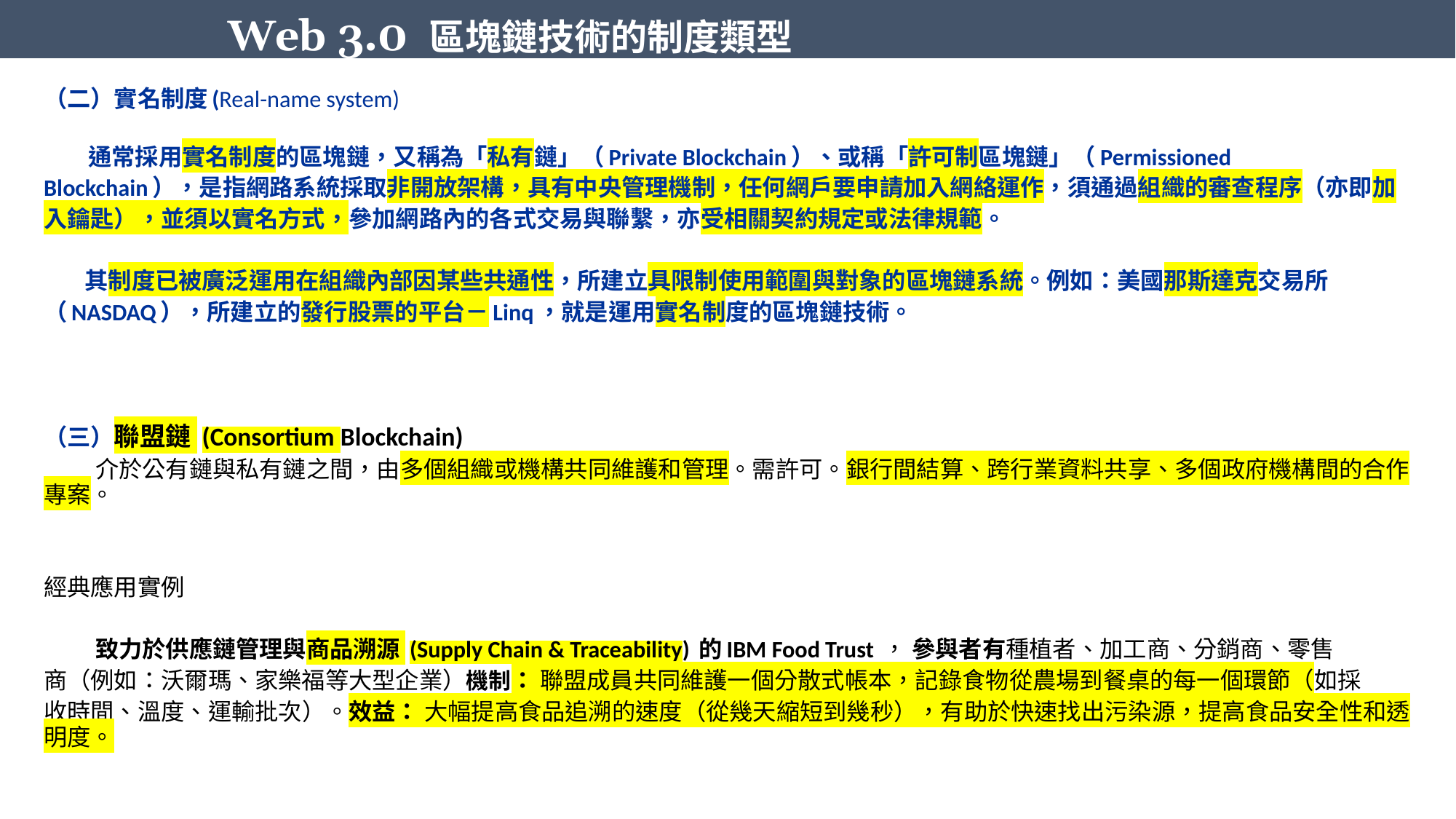

Web 3.0 區塊鏈技術的制度類型
（二）實名制度(Real-name system)

        通常採用實名制度的區塊鏈，又稱為「私有鏈」（Private Blockchain）、或稱「許可制區塊鏈」（Permissioned
Blockchain），是指網路系統採取非開放架構，具有中央管理機制，任何網戶要申請加入網絡運作，須通過組織的審查程序（亦即加
入鑰匙），並須以實名方式，參加網路內的各式交易與聯繫，亦受相關契約規定或法律規範。

       其制度已被廣泛運用在組織內部因某些共通性，所建立具限制使用範圍與對象的區塊鏈系統。例如：美國那斯達克交易所
（NASDAQ），所建立的發行股票的平台－Linq，就是運用實名制度的區塊鏈技術。

（三）聯盟鏈 (Consortium Blockchain)
         介於公有鏈與私有鏈之間，由多個組織或機構共同維護和管理。需許可。銀行間結算、跨行業資料共享、多個政府機構間的合作專案。

經典應用實例

         致力於供應鏈管理與商品溯源 (Supply Chain & Traceability) 的IBM Food Trust ， 參與者有種植者、加工商、分銷商、零售
商（例如：沃爾瑪、家樂福等大型企業）機制： 聯盟成員共同維護一個分散式帳本，記錄食物從農場到餐桌的每一個環節（如採
收時間、溫度、運輸批次）。效益： 大幅提高食品追溯的速度（從幾天縮短到幾秒），有助於快速找出污染源，提高食品安全性和透明度。